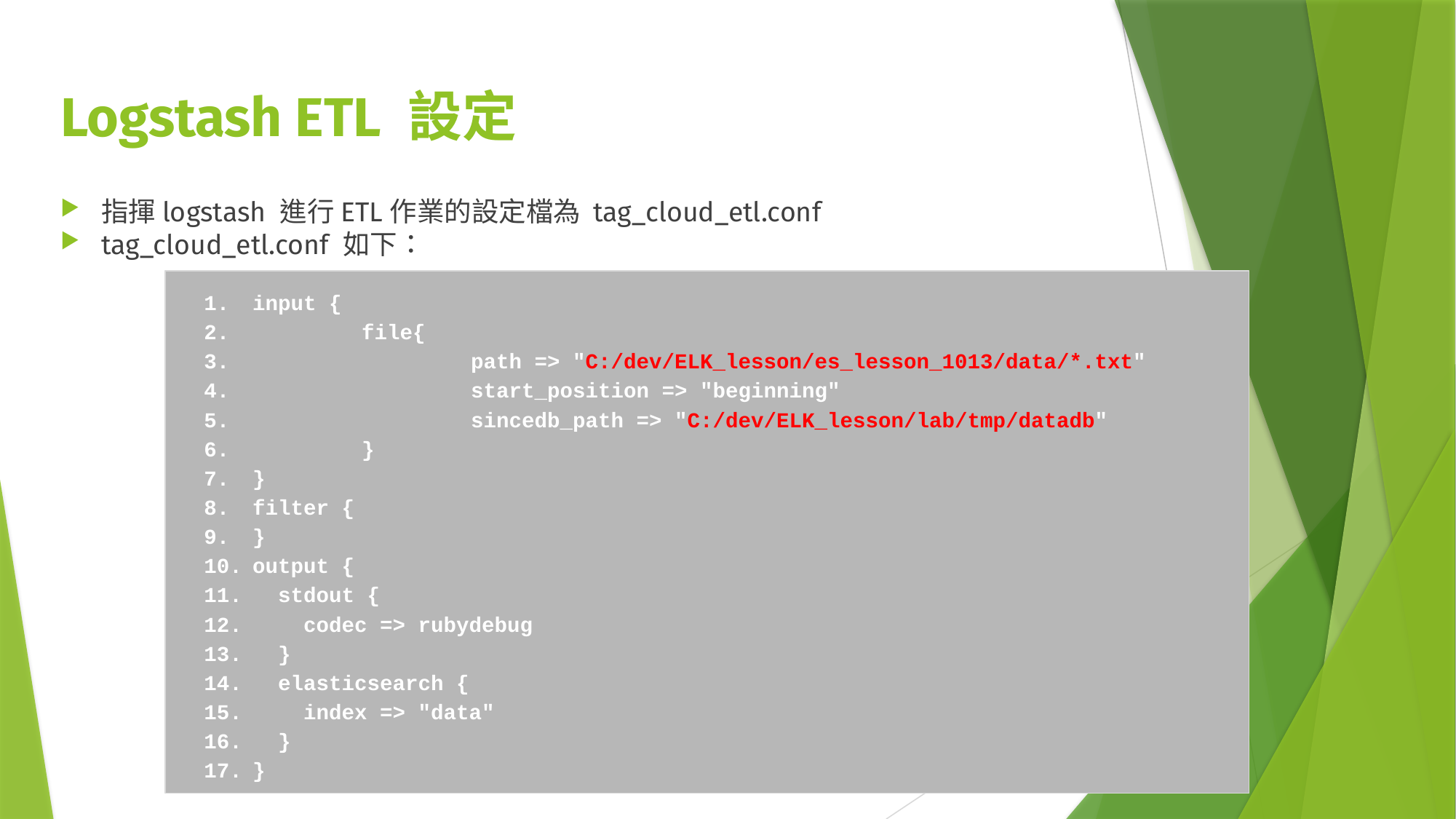

# Logstash ETL 設定
指揮logstash 進行ETL作業的設定檔為 tag_cloud_etl.conf
tag_cloud_etl.conf 如下：

input {
	file{
		path => "C:/dev/ELK_lesson/es_lesson_1013/data/*.txt"
		start_position => "beginning"
		sincedb_path => "C:/dev/ELK_lesson/lab/tmp/datadb"
	}
}
filter {
}
output {
  stdout {
    codec => rubydebug
  }
  elasticsearch {
    index => "data"
  }
}